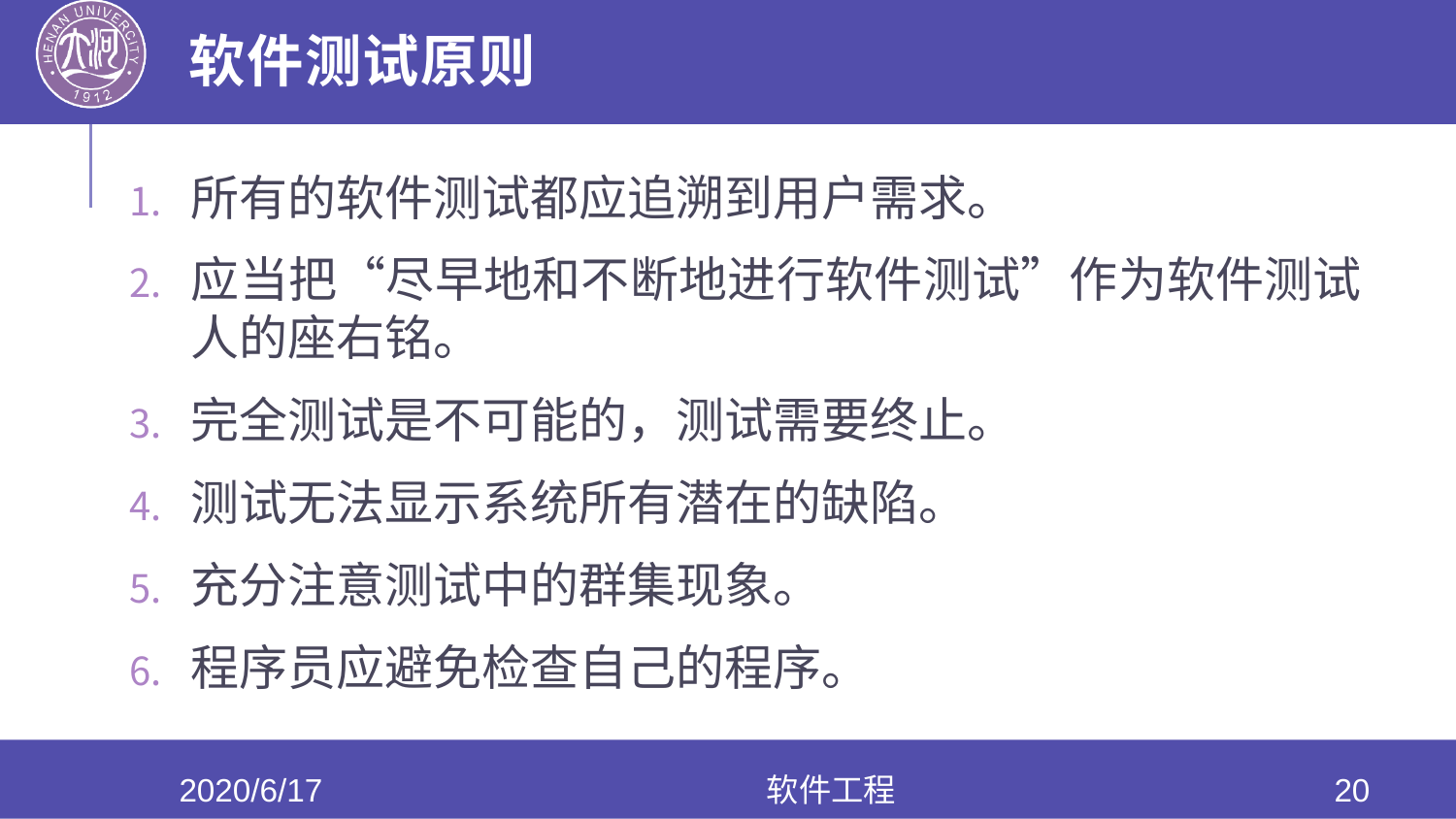

# 软件测试原则
所有的软件测试都应追溯到用户需求。
应当把“尽早地和不断地进行软件测试”作为软件测试人的座右铭。
完全测试是不可能的，测试需要终止。
测试无法显示系统所有潜在的缺陷。
充分注意测试中的群集现象。
程序员应避免检查自己的程序。

2020/6/17
软件工程
20